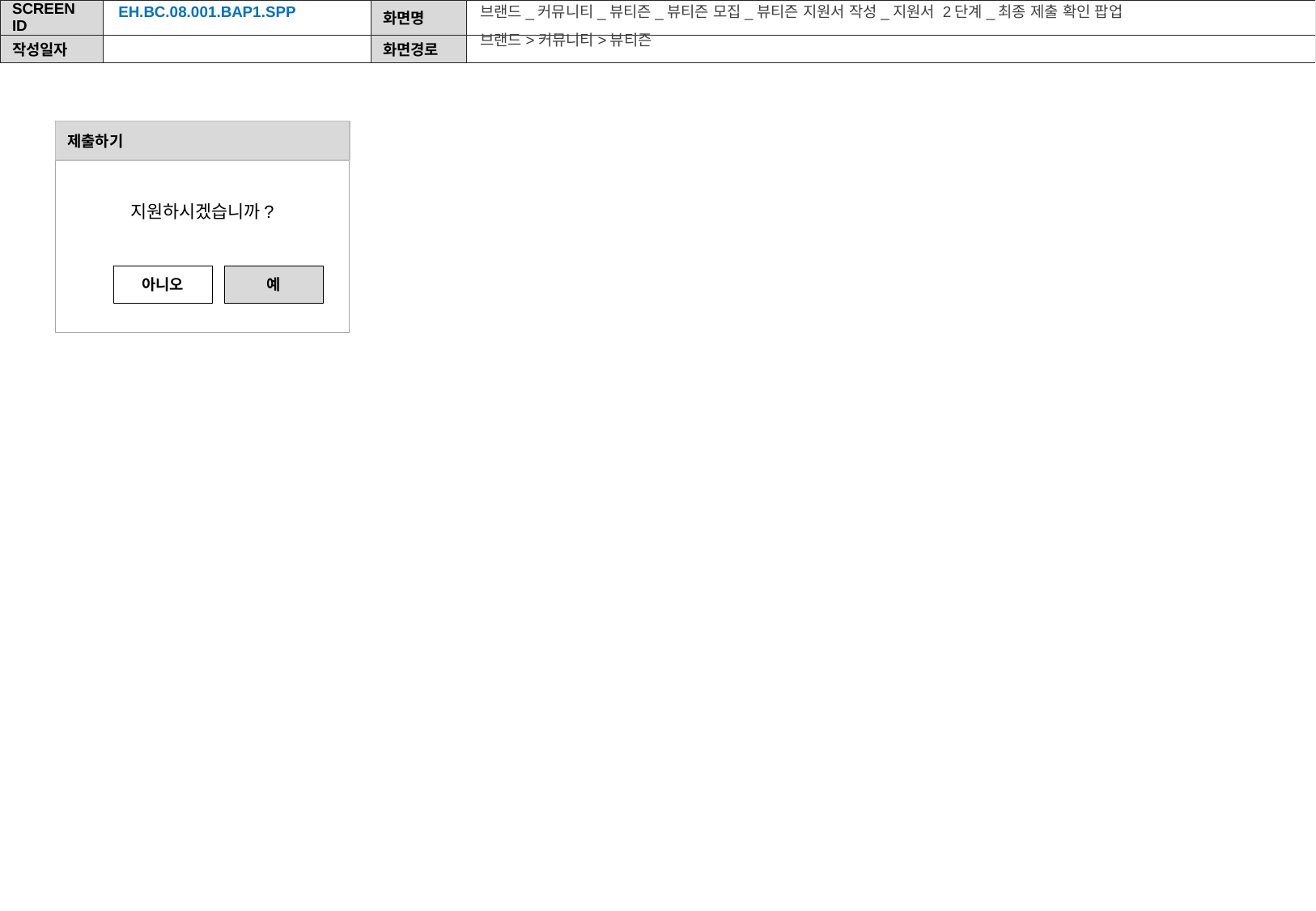

EH.BC.08.001.BAP1.SPP
브랜드_커뮤니티_뷰티즌_뷰티즌 모집_뷰티즌 지원서 작성_지원서 2단계_최종 제출 확인 팝업
브랜드>커뮤니티>뷰티즌
제출하기

지원하시겠습니까?
예
아니오